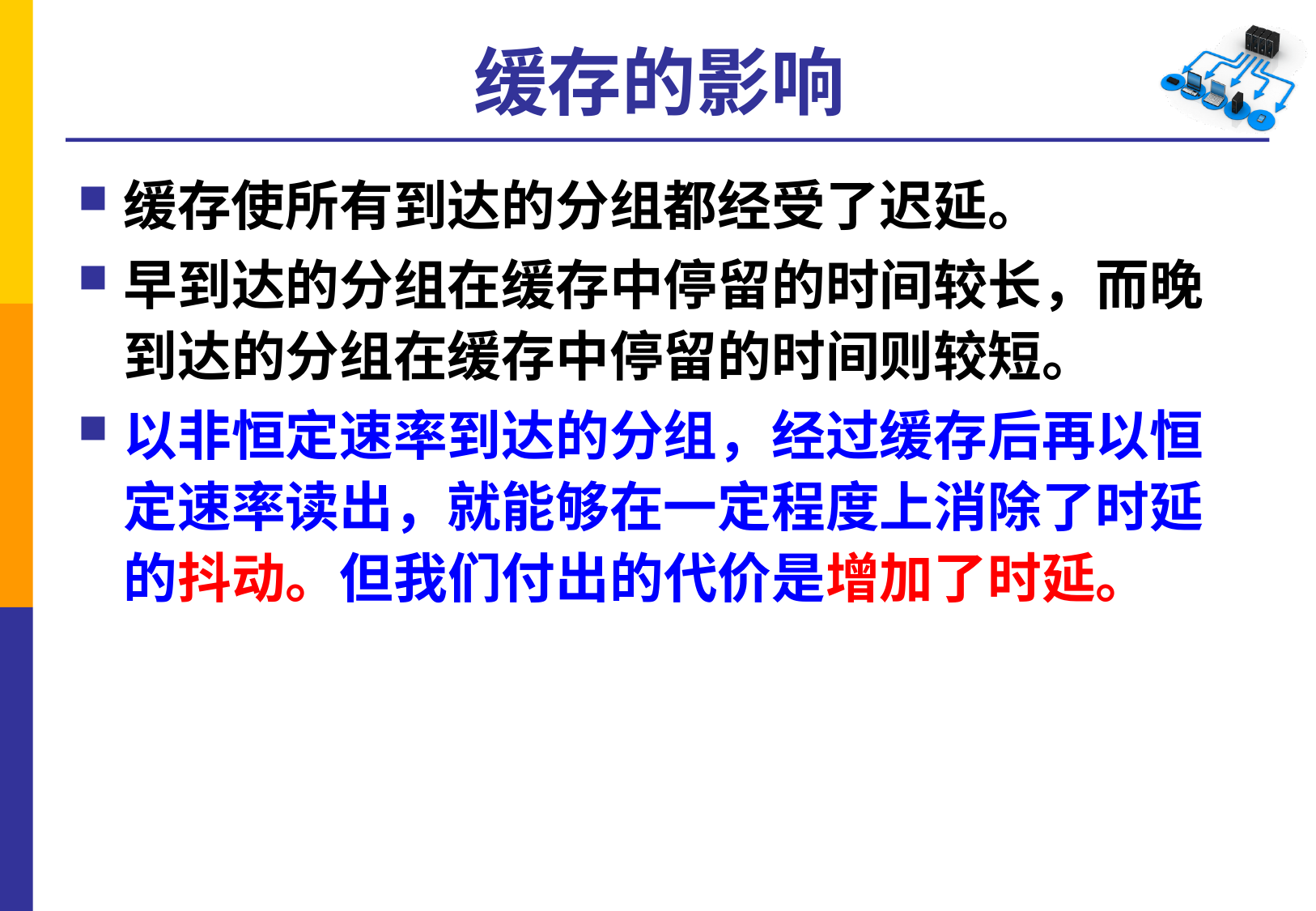

# 缓存的影响
缓存使所有到达的分组都经受了迟延。
早到达的分组在缓存中停留的时间较长，而晚到达的分组在缓存中停留的时间则较短。
以非恒定速率到达的分组，经过缓存后再以恒定速率读出，就能够在一定程度上消除了时延的抖动。但我们付出的代价是增加了时延。